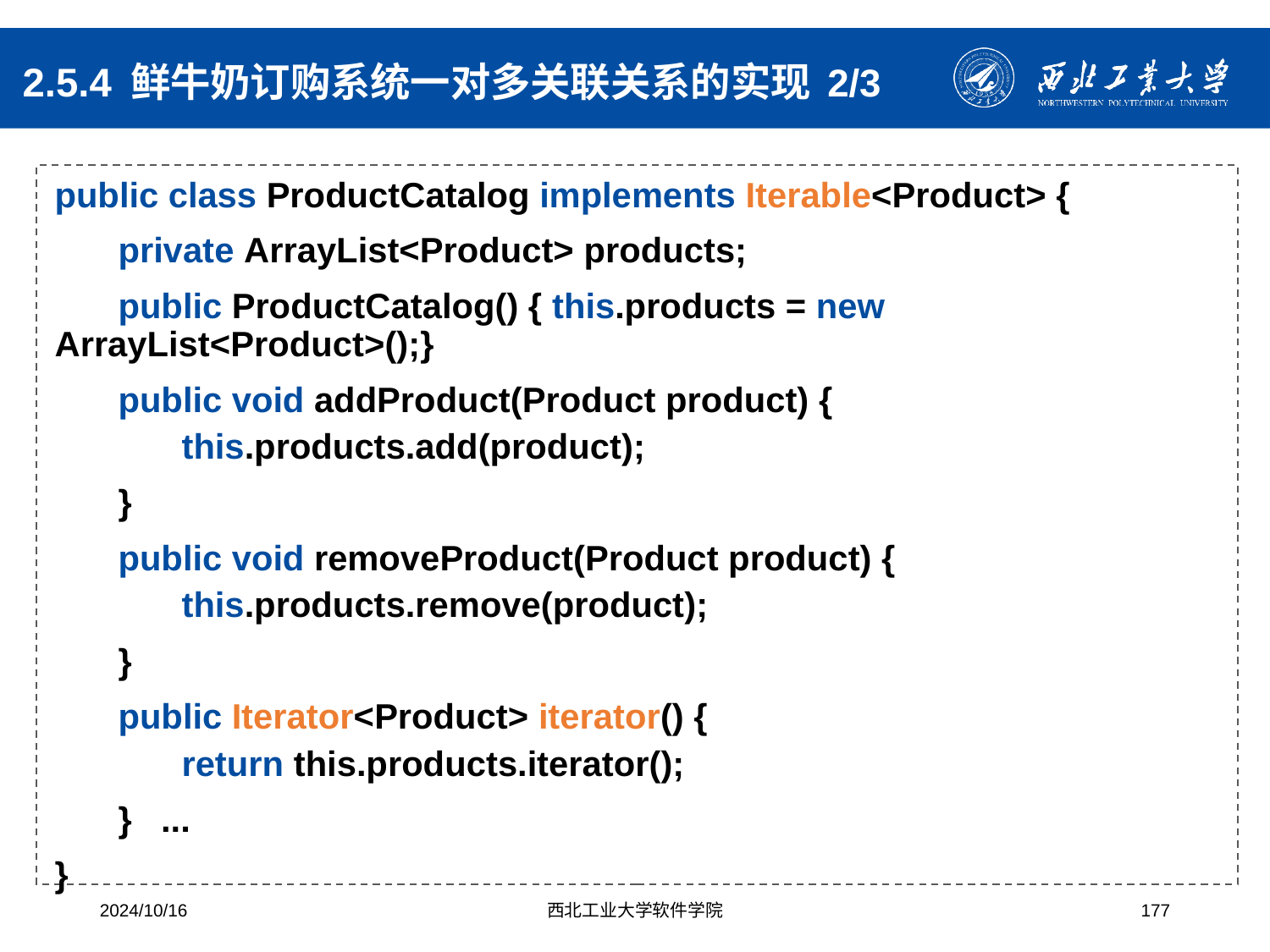

# 2.5.4 鲜牛奶订购系统一对多关联关系的实现 2/3
public class ProductCatalog implements Iterable<Product> {
private ArrayList<Product> products;
public ProductCatalog() { this.products = new ArrayList<Product>();}
public void addProduct(Product product) {
this.products.add(product);
}
public void removeProduct(Product product) {
this.products.remove(product);
}
public Iterator<Product> iterator() {
return this.products.iterator();
}   ...
}
2024/10/16
西北工业大学软件学院
177